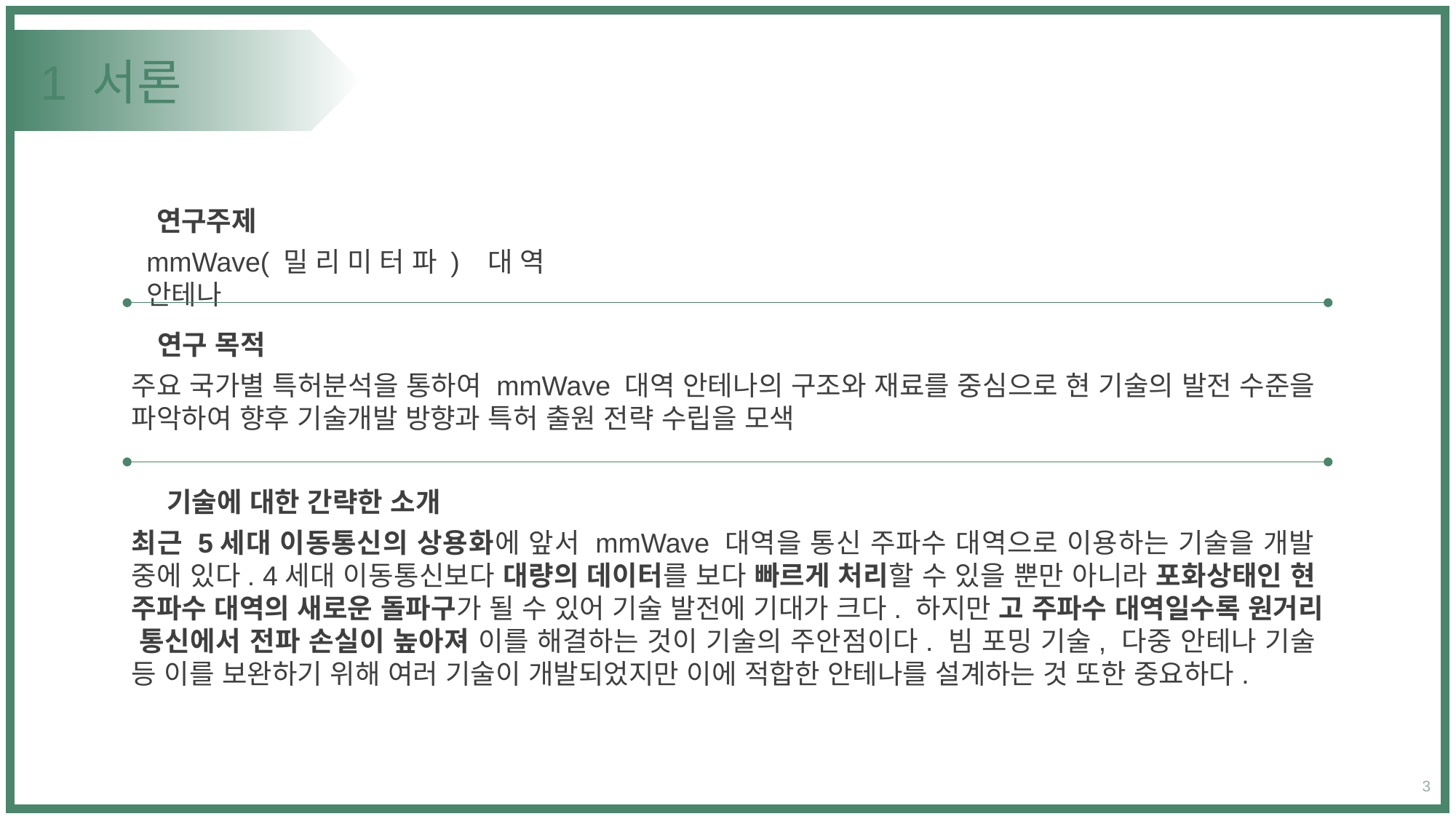

# 1 서론
연구주제
mmWave(밀리미터파) 대역 안테나
연구 목적
주요 국가별 특허분석을 통하여 mmWave 대역 안테나의 구조와 재료를 중심으로 현 기술의 발전 수준을 파악하여 향후 기술개발 방향과 특허 출원 전략 수립을 모색
기술에 대한 간략한 소개
최근 5세대 이동통신의 상용화에 앞서 mmWave 대역을 통신 주파수 대역으로 이용하는 기술을 개발 중에 있다. 4세대 이동통신보다 대량의 데이터를 보다 빠르게 처리할 수 있을 뿐만 아니라 포화상태인 현 주파수 대역의 새로운 돌파구가 될 수 있어 기술 발전에 기대가 크다. 하지만 고 주파수 대역일수록 원거리 통신에서 전파 손실이 높아져 이를 해결하는 것이 기술의 주안점이다. 빔 포밍 기술, 다중 안테나 기술 등 이를 보완하기 위해 여러 기술이 개발되었지만 이에 적합한 안테나를 설계하는 것 또한 중요하다.
3